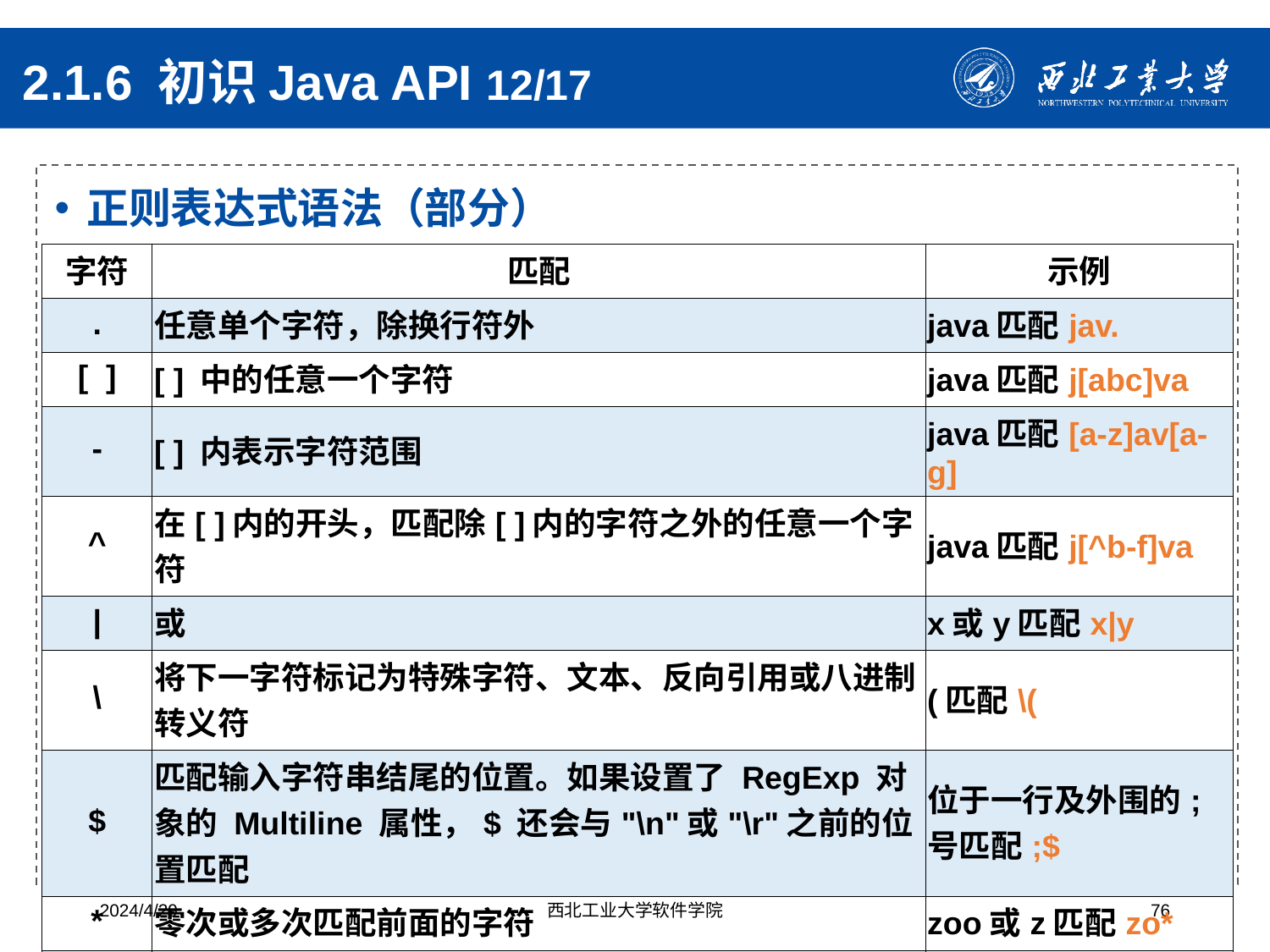

# 2.1.6 初识Java API 12/17
正则表达式语法（部分）
| 字符 | 匹配 | 示例 |
| --- | --- | --- |
| . | 任意单个字符，除换行符外 | java匹配jav. |
| [ ] | [ ] 中的任意一个字符 | java匹配j[abc]va |
| - | [ ] 内表示字符范围 | java匹配[a-z]av[a-g] |
| ^ | 在[ ]内的开头，匹配除[ ]内的字符之外的任意一个字符 | java匹配j[^b-f]va |
| | | 或 | x或y匹配x|y |
| \ | 将下一字符标记为特殊字符、文本、反向引用或八进制转义符 | (匹配\( |
| $ | 匹配输入字符串结尾的位置。如果设置了 RegExp 对象的 Multiline 属性，$ 还会与"\n"或"\r"之前的位置匹配 | 位于一行及外围的;号匹配;$ |
| \* | 零次或多次匹配前面的字符 | zoo或z匹配zo\* |
| + | 一次或多次匹配前面的字符 | zo或zoo匹配zo+ |
| ? | 零次或一次匹配前面的字符 | z或zo匹配zo? |
2024/4/29
西北工业大学软件学院
76